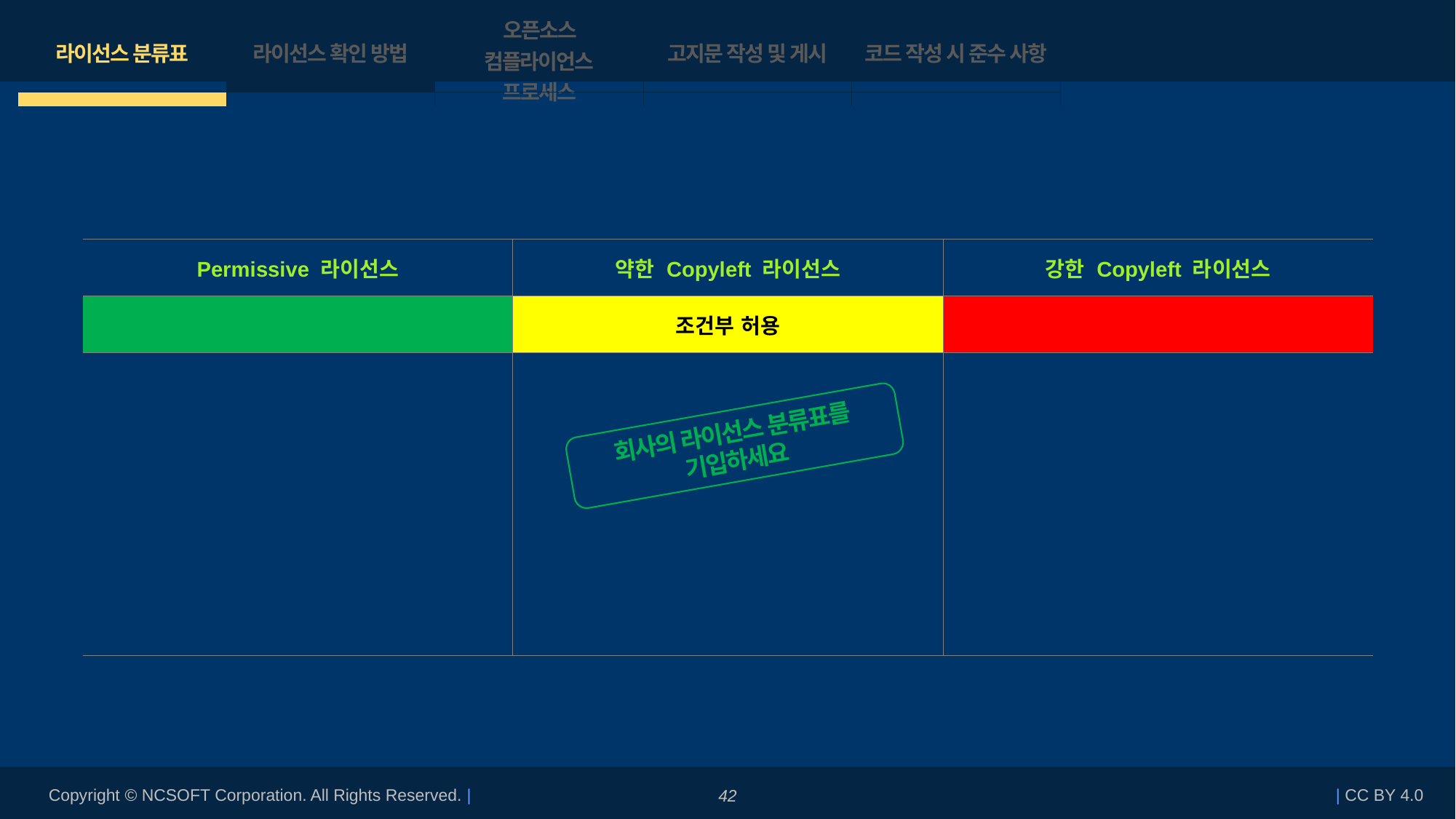

| 라이선스 분류표 | 라이선스 확인 방법 | 오픈소스 컴플라이언스 프로세스 | 고지문 작성 및 게시 | 코드 작성 시 준수 사항 |
| --- | --- | --- | --- | --- |
|  |  |  |  |  |
허용 라이선스에 해당하는 오픈소스는 담당 부서의 검토 없이 자유롭게 사용할 수 있습니다.
조건부 허용 라이선스에 해당하는 오픈소스는 사용하기 전에 반드시 담당 부서에 문의하여 주세요.
| Permissive 라이선스 | 약한 Copyleft 라이선스 | 강한 Copyleft 라이선스 |
| --- | --- | --- |
| 허용 | 조건부 허용 | 금지 |
|  |  |  |
회사의 라이선스 분류표를
기입하세요